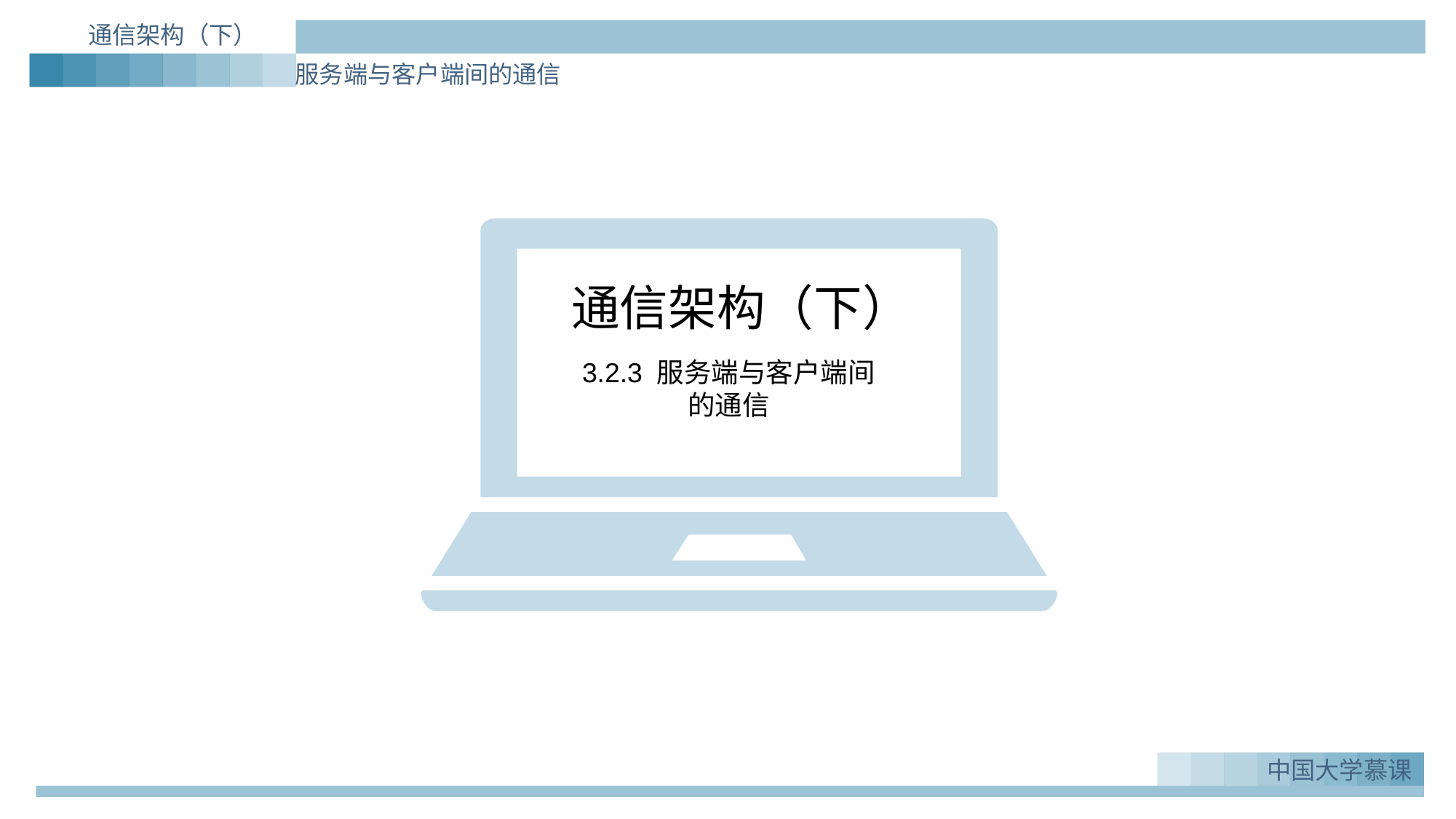

通信架构（下）
服务端与客户端间的通信

通信架构（下）
3.2.3 服务端与客户端间的通信
中国大学慕课